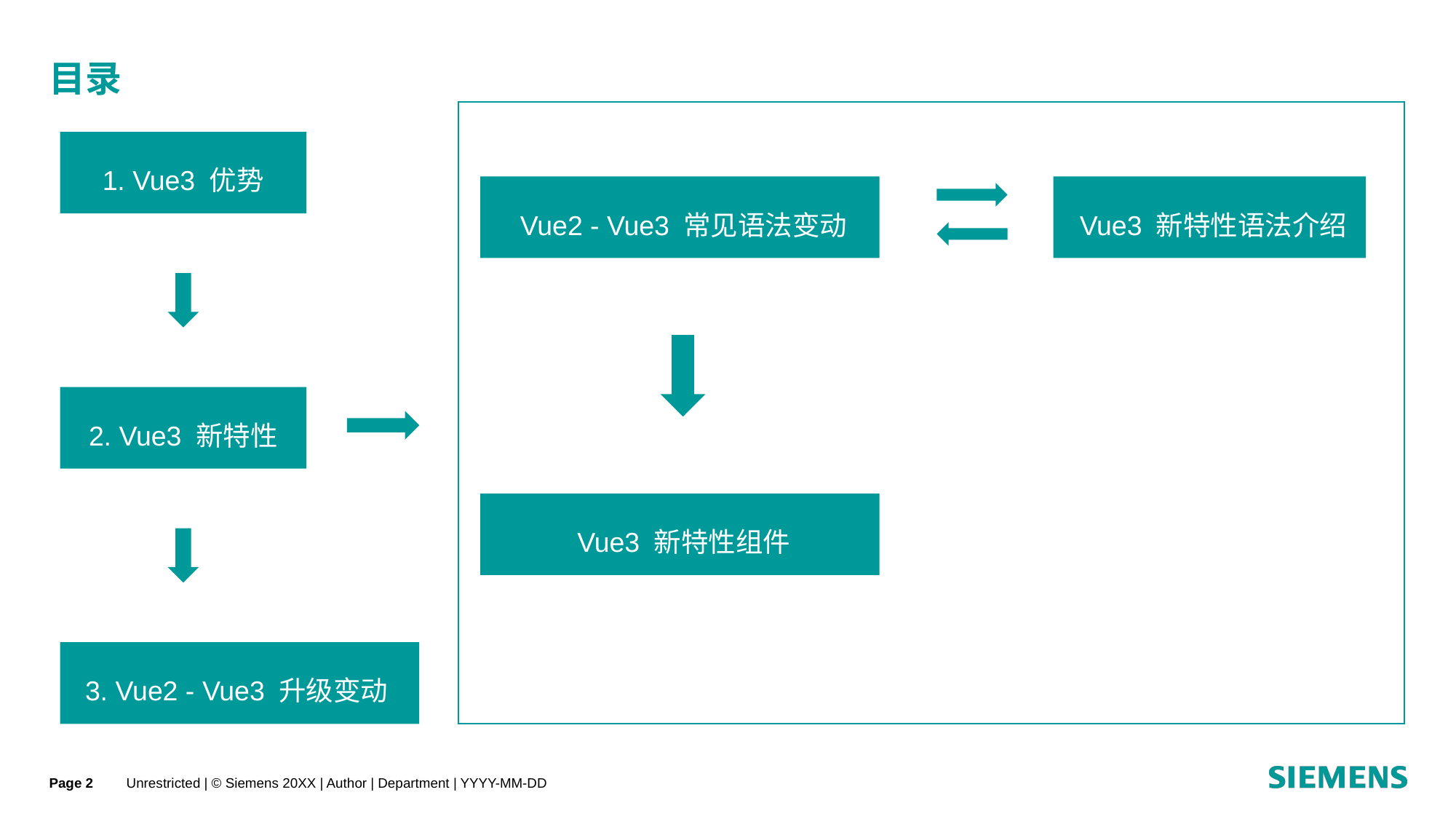

# 目录

1. Vue3 优势

 Vue2 - Vue3 常见语法变动
 Vue3 新特性语法介绍

2. Vue3 新特性

 Vue3 新特性组件

3. Vue2 - Vue3 升级变动
Page 2
Unrestricted | © Siemens 20XX | Author | Department | YYYY-MM-DD